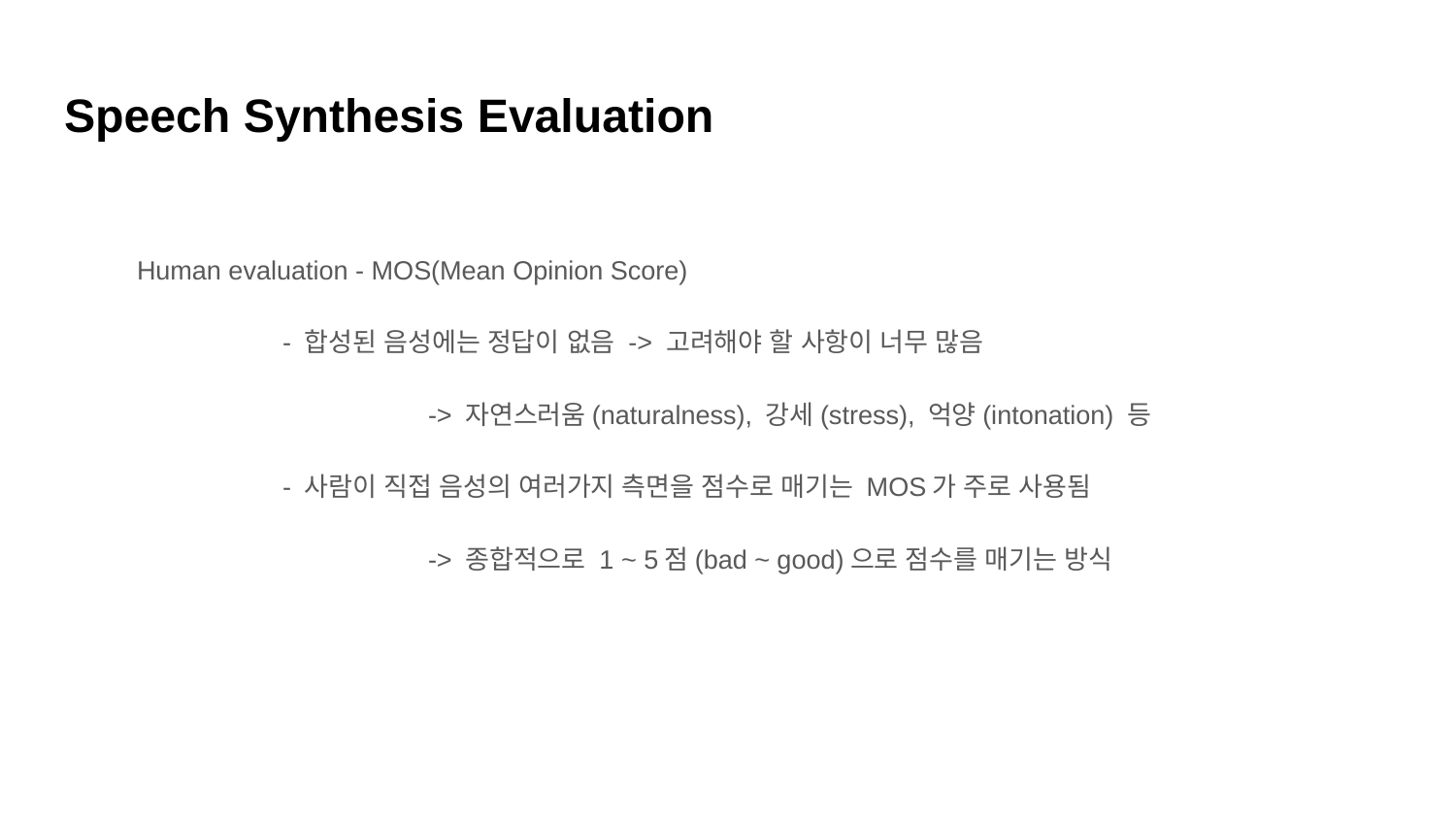

# Speech Synthesis Evaluation

Human evaluation - MOS(Mean Opinion Score)
	- 합성된 음성에는 정답이 없음 -> 고려해야 할 사항이 너무 많음
		-> 자연스러움(naturalness), 강세(stress), 억양(intonation) 등
	- 사람이 직접 음성의 여러가지 측면을 점수로 매기는 MOS가 주로 사용됨
		-> 종합적으로 1 ~ 5점(bad ~ good)으로 점수를 매기는 방식